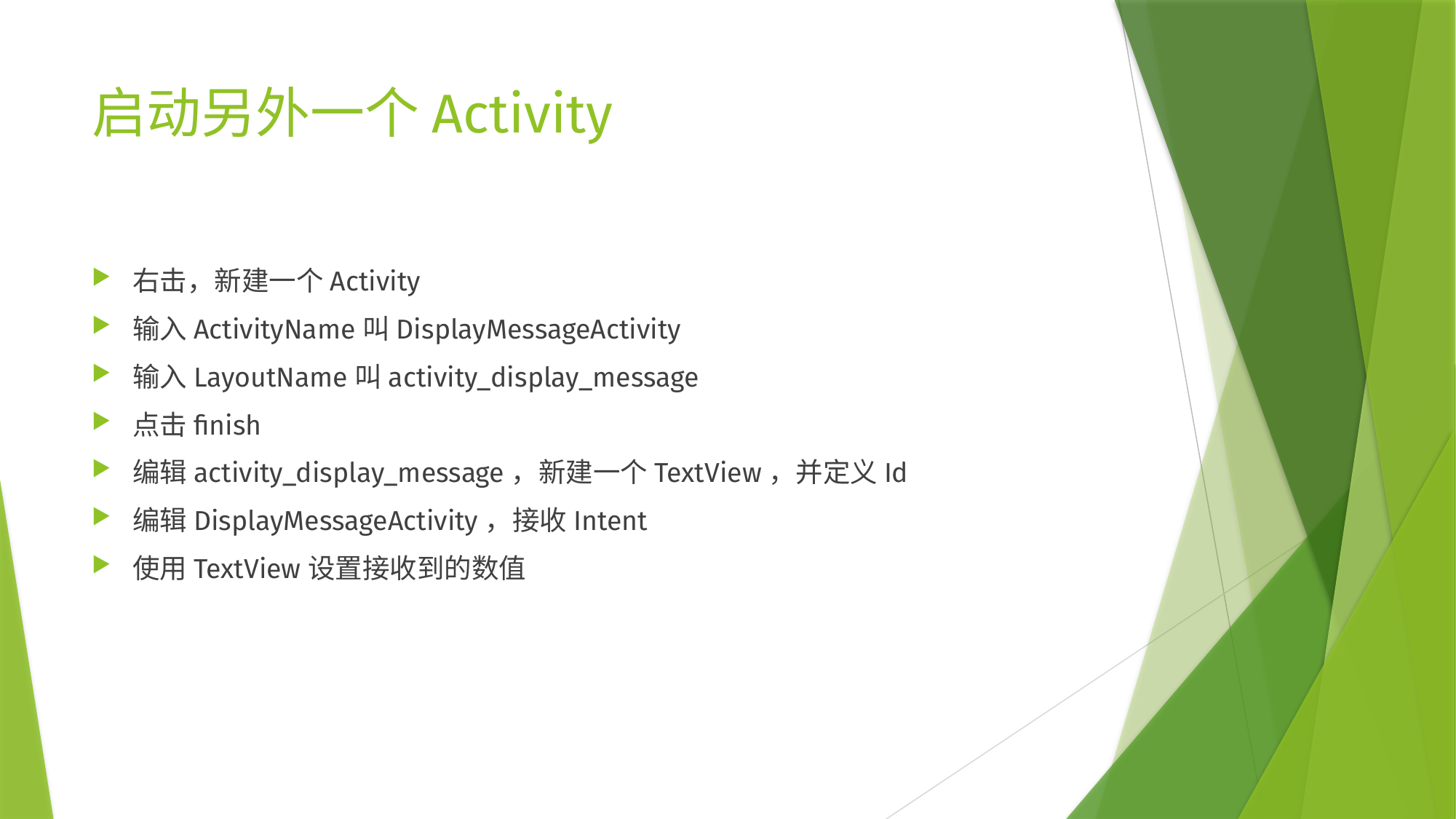

# 启动另外一个Activity
右击，新建一个Activity
输入ActivityName叫DisplayMessageActivity
输入LayoutName叫activity_display_message
点击finish
编辑activity_display_message，新建一个TextView，并定义Id
编辑DisplayMessageActivity，接收Intent
使用TextView设置接收到的数值